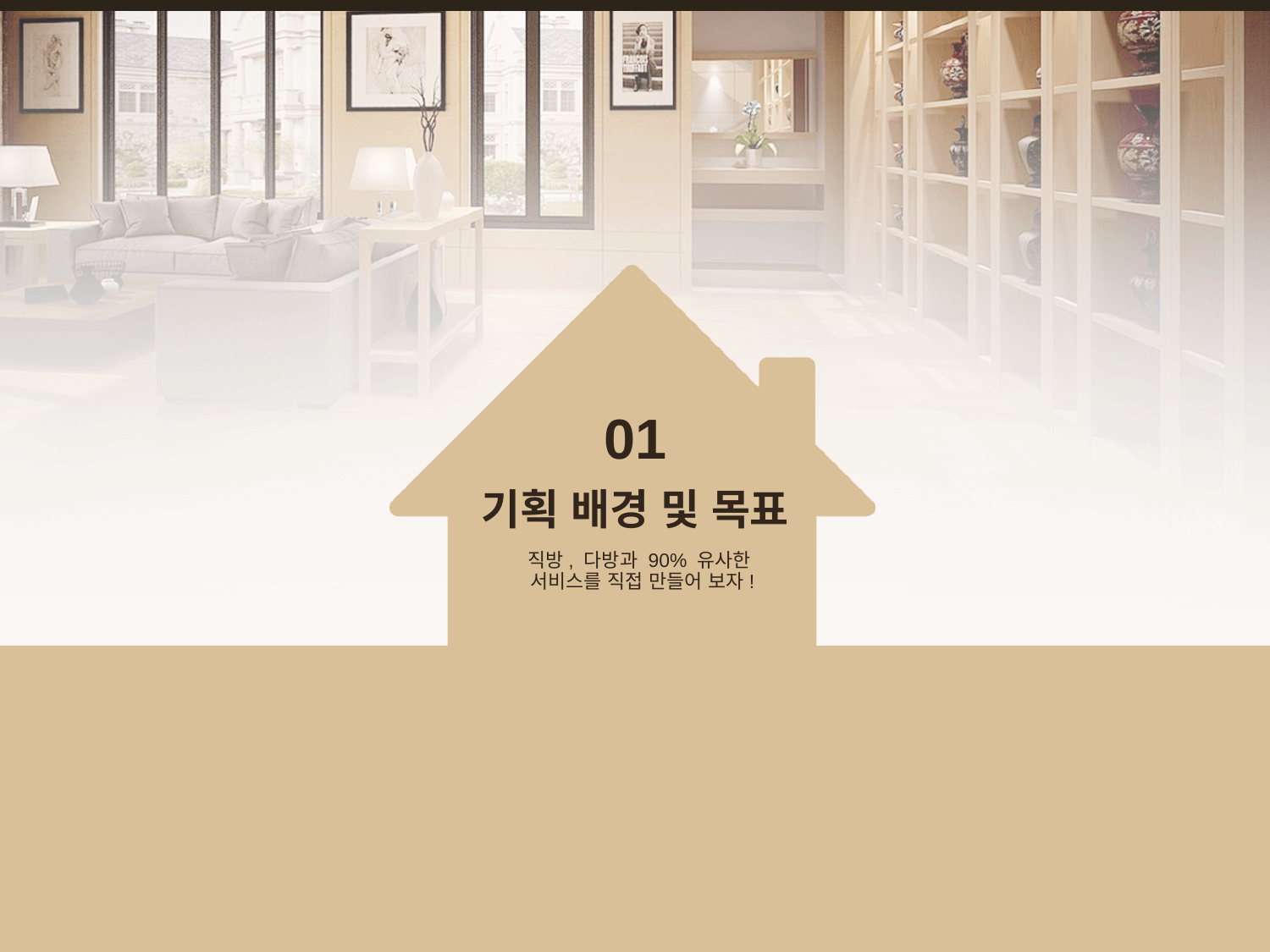

01
기획 배경 및 목표
직방, 다방과 90% 유사한
서비스를 직접 만들어 보자!